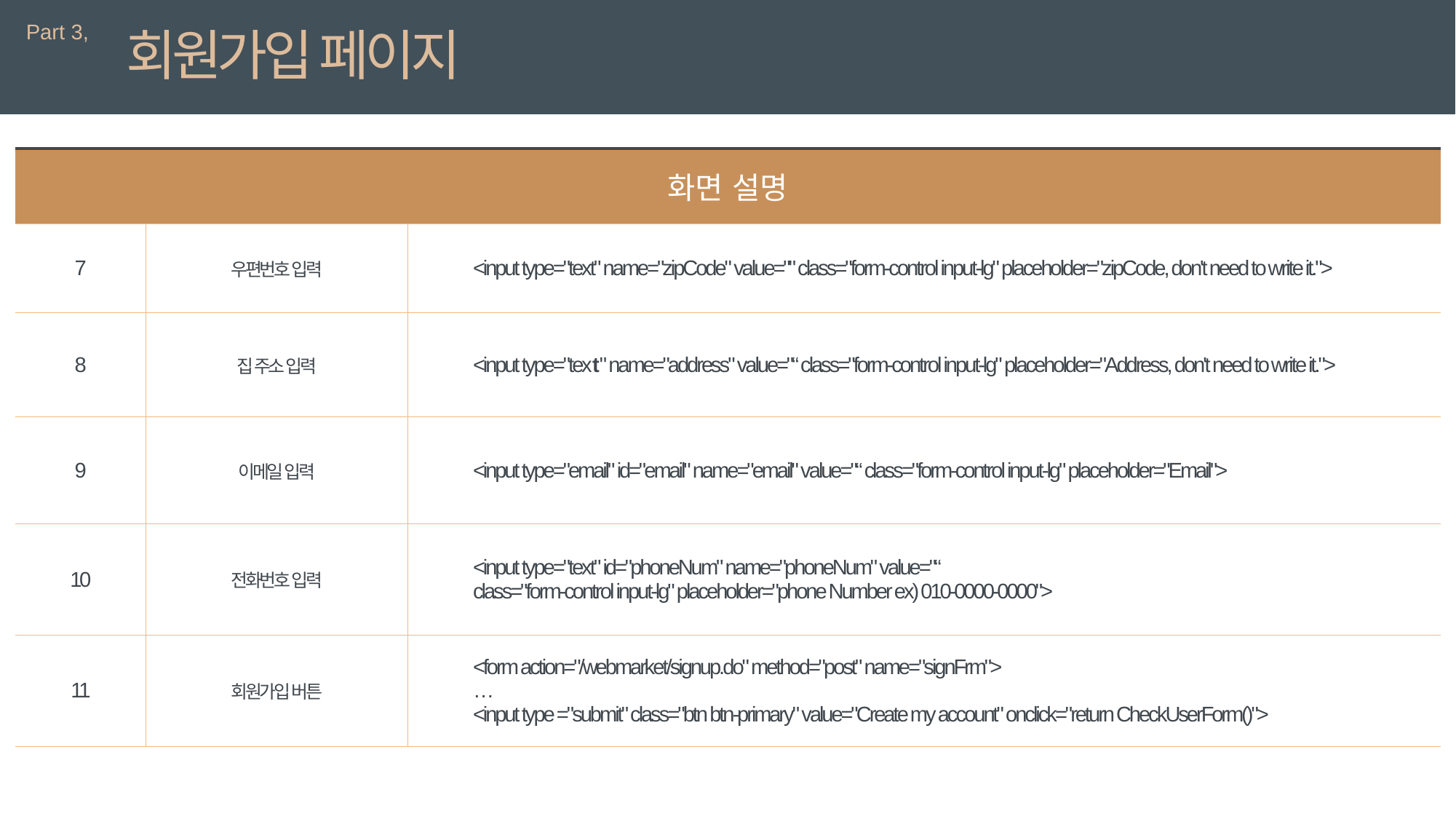

Part 3,
회원가입 페이지
| 화면 설명 |  | 상세 설명 |
| --- | --- | --- |
| 7 | 우편번호 입력 | <input type="text" name="zipCode" value="" class="form-control input-lg" placeholder="zipCode, don't need to write it."> |
| 8 | 집 주소 입력 | <input type="text" name="address" value="“ class="form-control input-lg" placeholder="Address, don't need to write it."> |
| 9 | 이메일 입력 | <input type="email" id="email" name="email" value="“ class="form-control input-lg" placeholder="Email"> |
| 10 | 전화번호 입력 | <input type="text" id="phoneNum" name="phoneNum" value="“ class="form-control input-lg" placeholder="phone Number ex) 010-0000-0000"> |
| 11 | 회원가입 버튼 | <form action="/webmarket/signup.do" method="post" name="signFrm"> … <input type ="submit" class="btn btn-primary" value="Create my account" onclick="return CheckUserForm()"> |